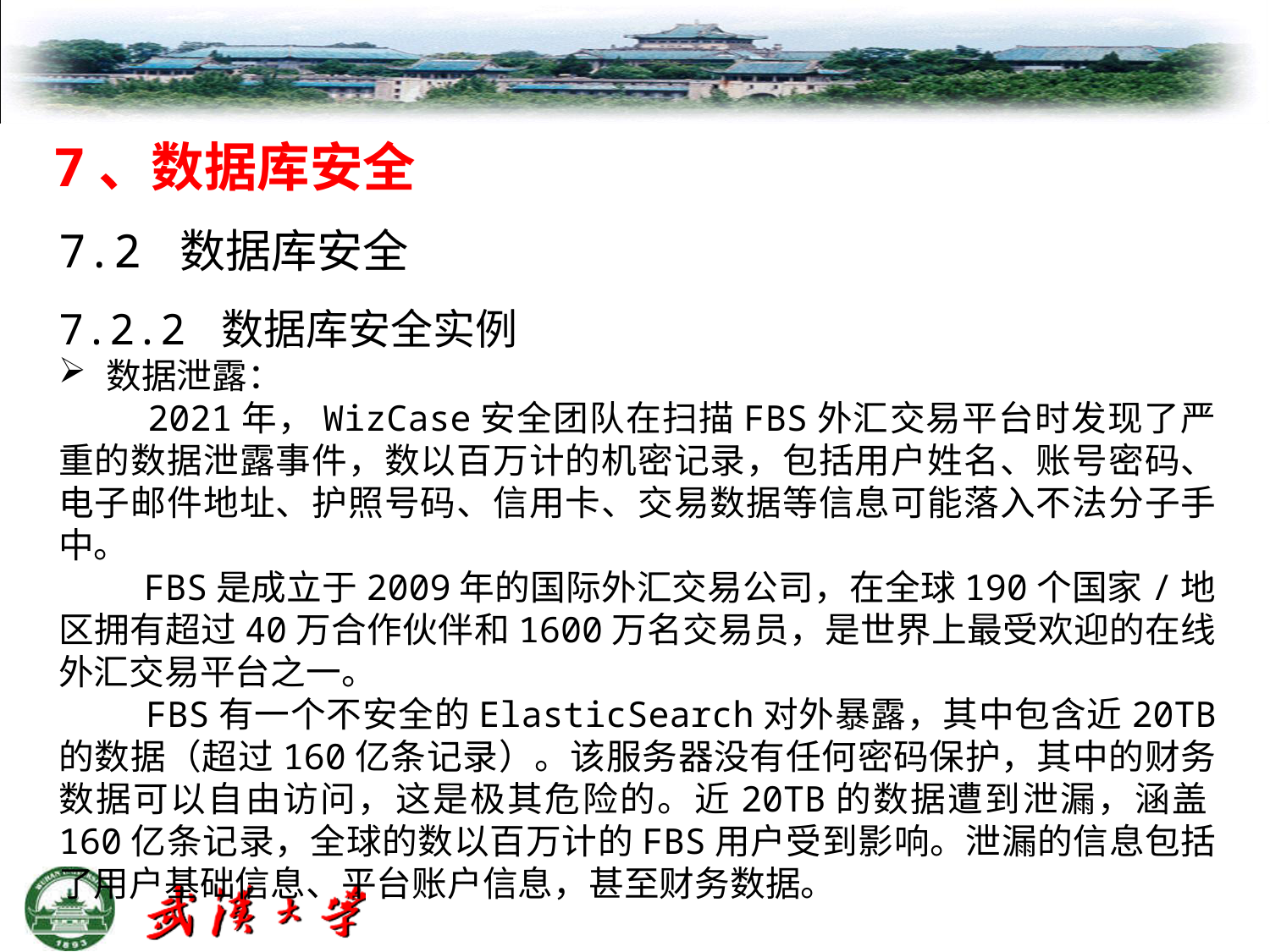

7、数据库安全
7.2 数据库安全
7.2.2 数据库安全实例
数据泄露：
    2021年，WizCase安全团队在扫描FBS外汇交易平台时发现了严重的数据泄露事件，数以百万计的机密记录，包括用户姓名、账号密码、电子邮件地址、护照号码、信用卡、交易数据等信息可能落入不法分子手中。
    FBS是成立于2009年的国际外汇交易公司，在全球190个国家/地区拥有超过40万合作伙伴和1600万名交易员，是世界上最受欢迎的在线外汇交易平台之一。
    FBS有一个不安全的ElasticSearch对外暴露，其中包含近20TB 的数据（超过160亿条记录）。该服务器没有任何密码保护，其中的财务数据可以自由访问，这是极其危险的。近20TB的数据遭到泄漏，涵盖160亿条记录，全球的数以百万计的FBS用户受到影响。泄漏的信息包括了用户基础信息、平台账户信息，甚至财务数据。